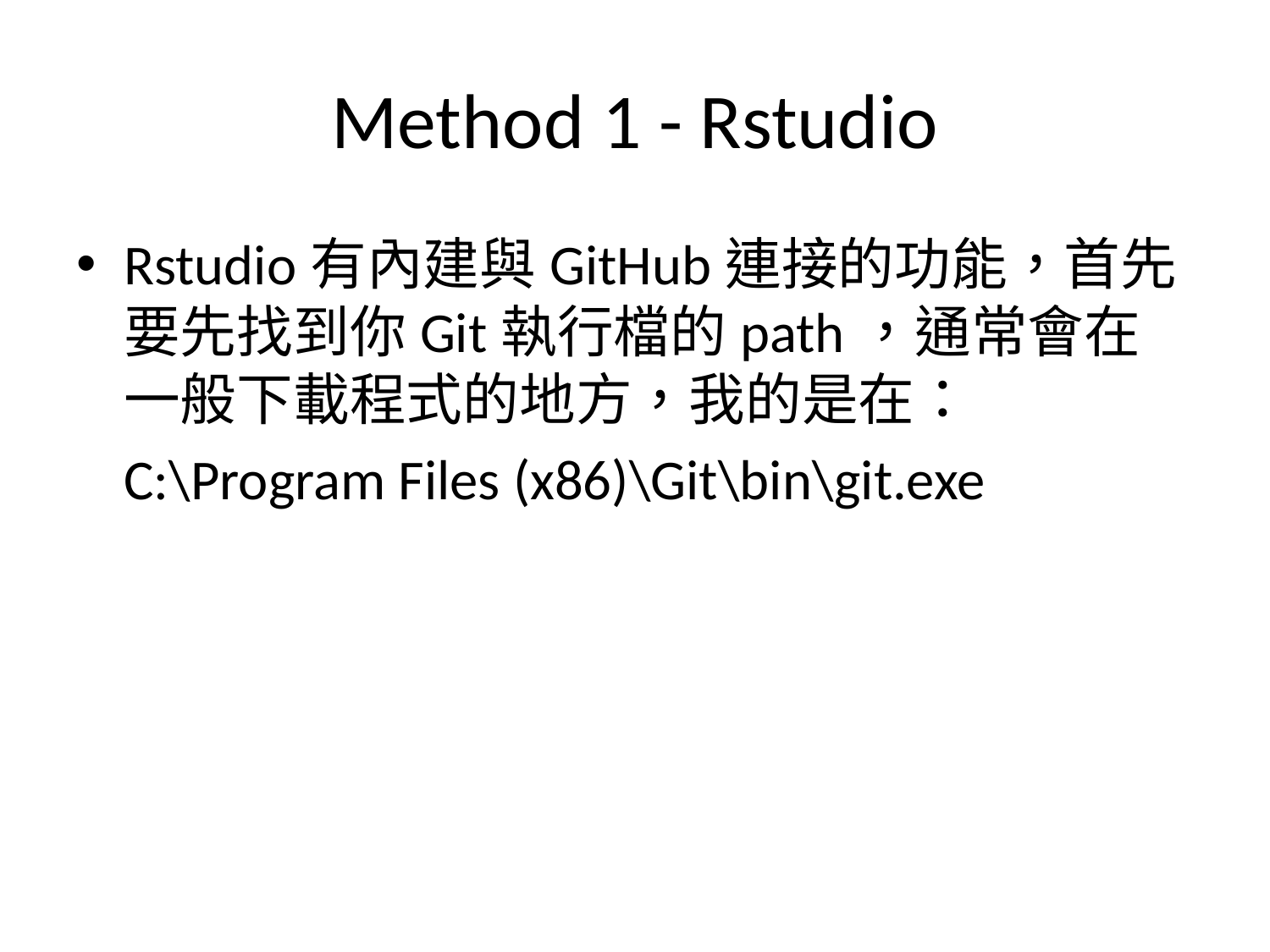

# Method 1 - Rstudio
Rstudio有內建與GitHub連接的功能，首先要先找到你Git執行檔的path，通常會在一般下載程式的地方，我的是在：
	C:\Program Files (x86)\Git\bin\git.exe